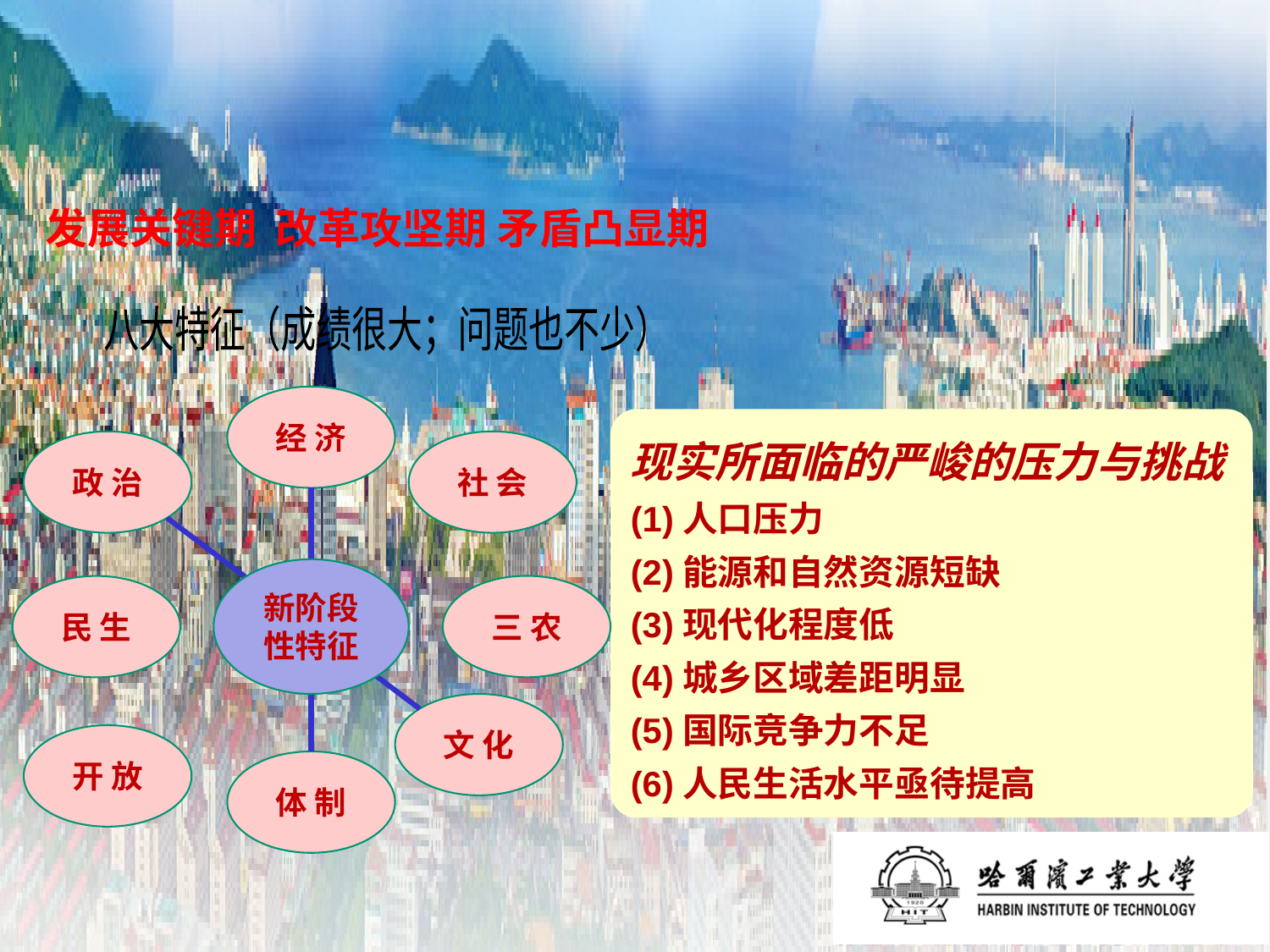

发展关键期  改革攻坚期 矛盾凸显期
八大特征（成绩很大；问题也不少）
经 济
政 治
社 会
新阶段性特征
三 农
民 生
文 化
开 放
体 制
现实所面临的严峻的压力与挑战
(1)人口压力
(2)能源和自然资源短缺
(3)现代化程度低
(4)城乡区域差距明显
(5)国际竞争力不足
(6)人民生活水平亟待提高